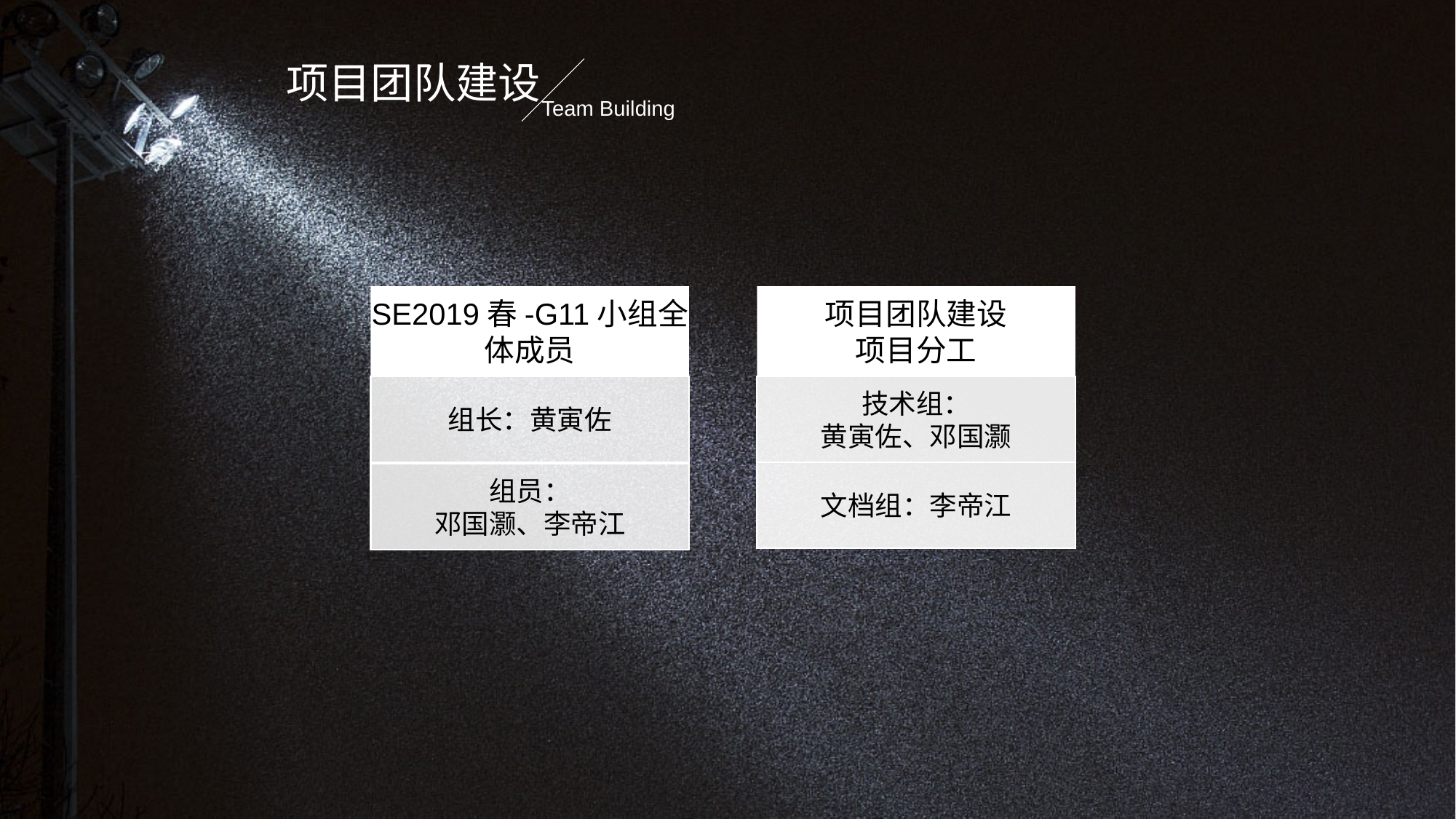

项目团队建设
Team Building
SE2019春-G11小组全体成员
项目团队建设
项目分工
组长：黄寅佐
技术组：
黄寅佐、邓国灏
文档组：李帝江
组员：
邓国灏、李帝江